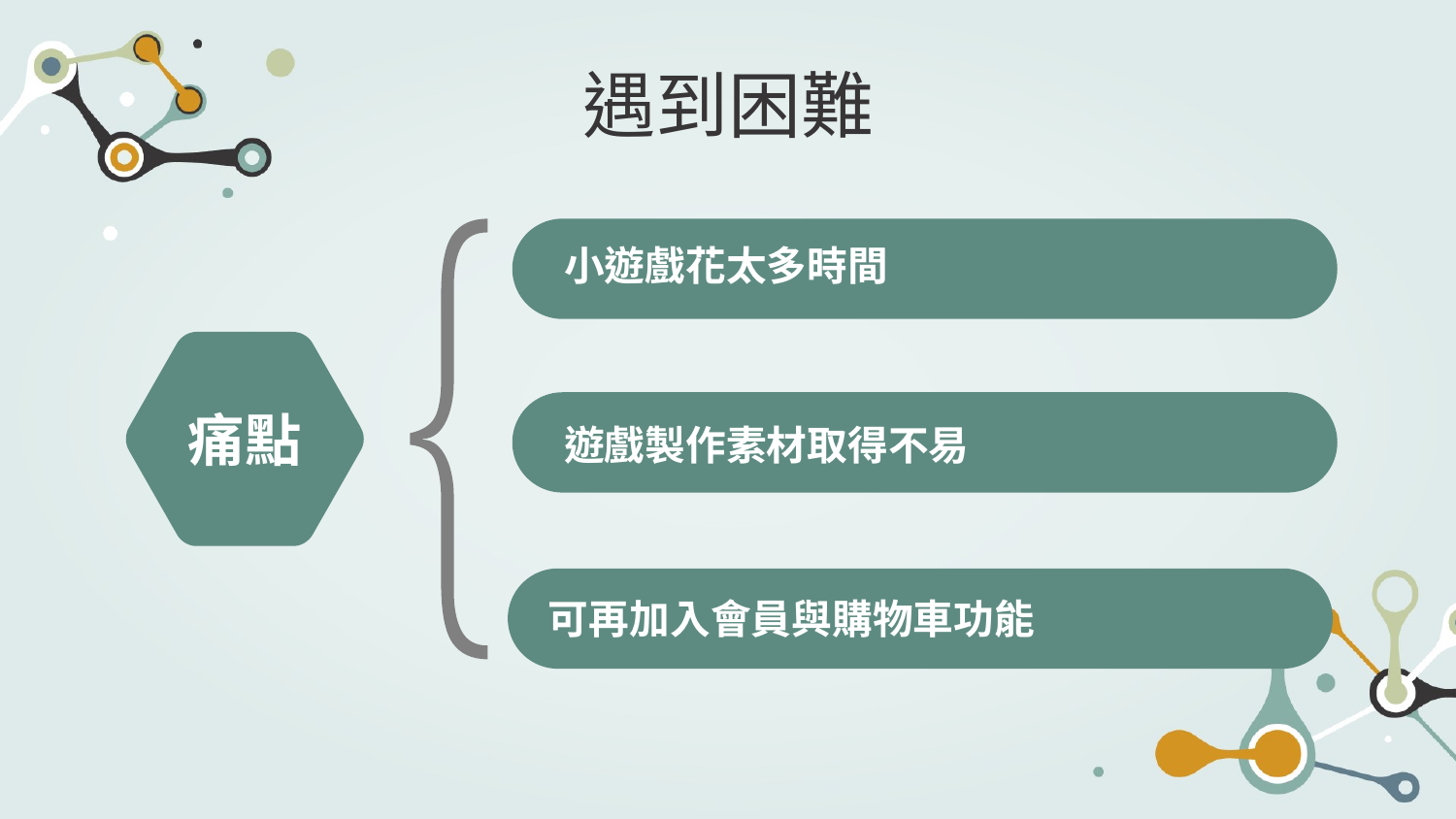

遇到困難

小遊戲花太多時間
痛點

遊戲製作素材取得不易

可再加入會員與購物車功能